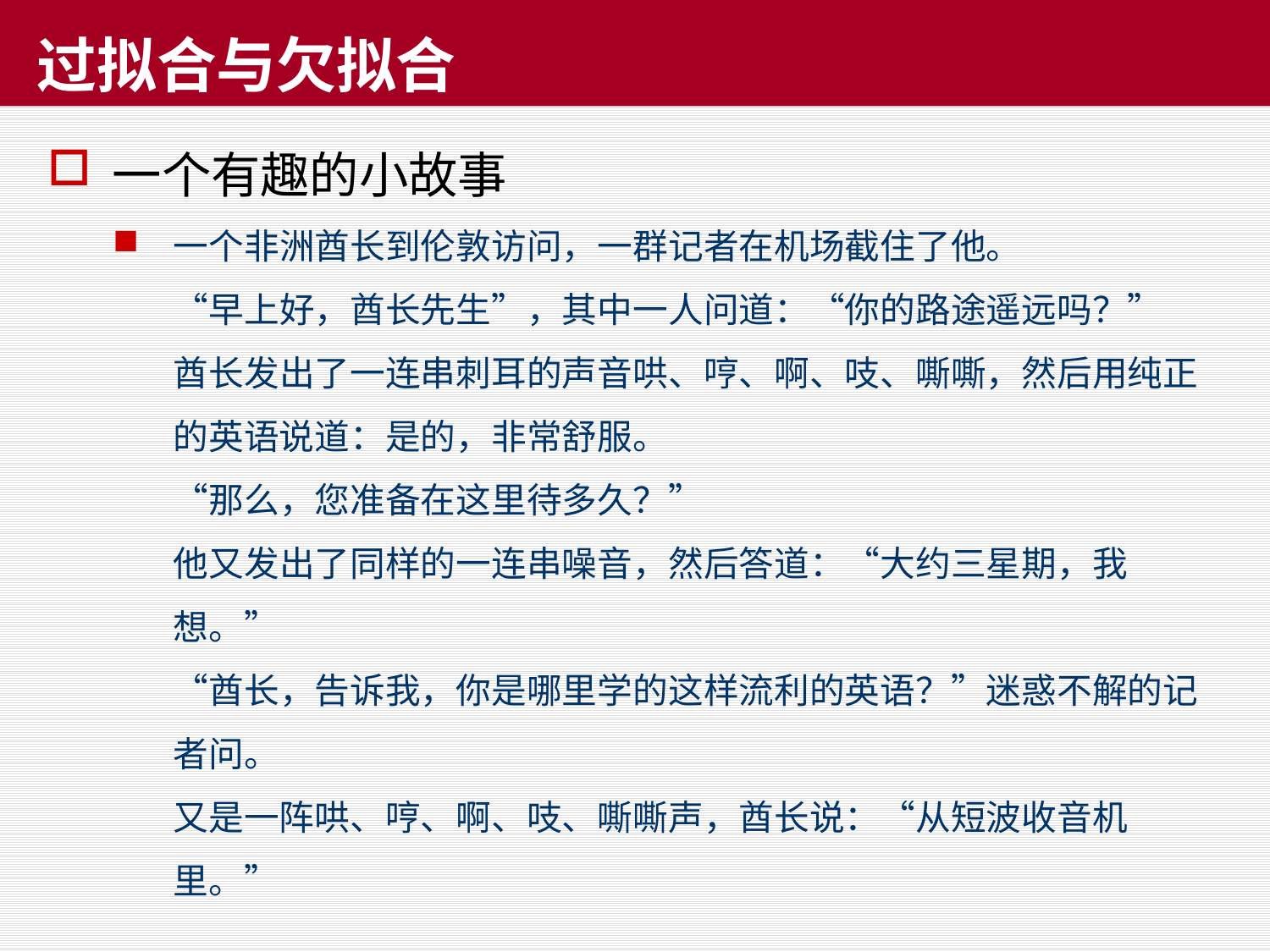

# 过拟合与欠拟合
一个有趣的小故事
一个非洲酋长到伦敦访问，一群记者在机场截住了他。
“早上好，酋长先生”，其中一人问道：“你的路途遥远吗？”
酋长发出了一连串刺耳的声音哄、哼、啊、吱、嘶嘶，然后用纯正的英语说道：是的，非常舒服。
“那么，您准备在这里待多久？”
他又发出了同样的一连串噪音，然后答道：“大约三星期，我想。”
“酋长，告诉我，你是哪里学的这样流利的英语？”迷惑不解的记者问。
又是一阵哄、哼、啊、吱、嘶嘶声，酋长说：“从短波收音机里。”